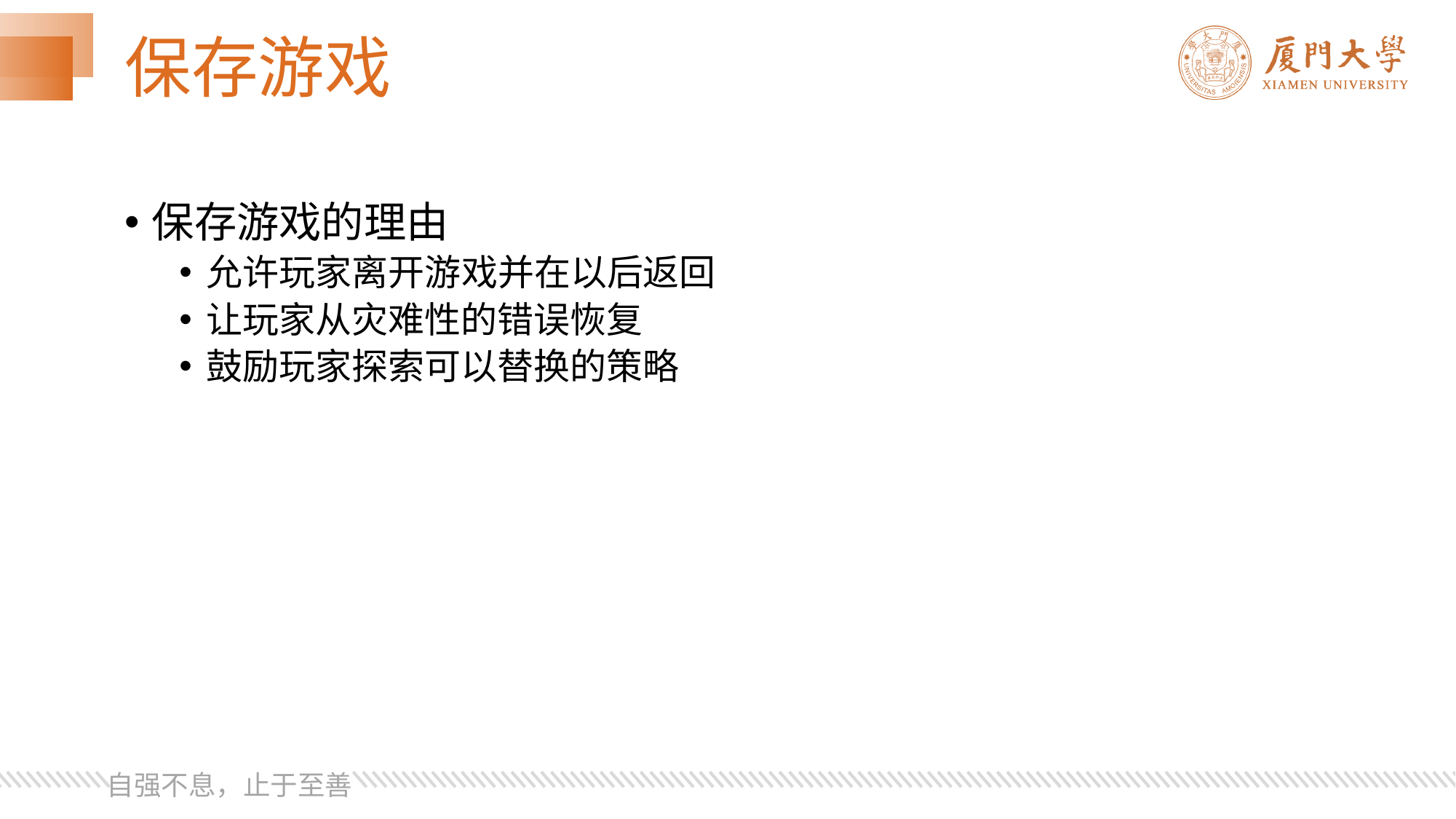

# 保存游戏
保存游戏的理由
允许玩家离开游戏并在以后返回
让玩家从灾难性的错误恢复
鼓励玩家探索可以替换的策略